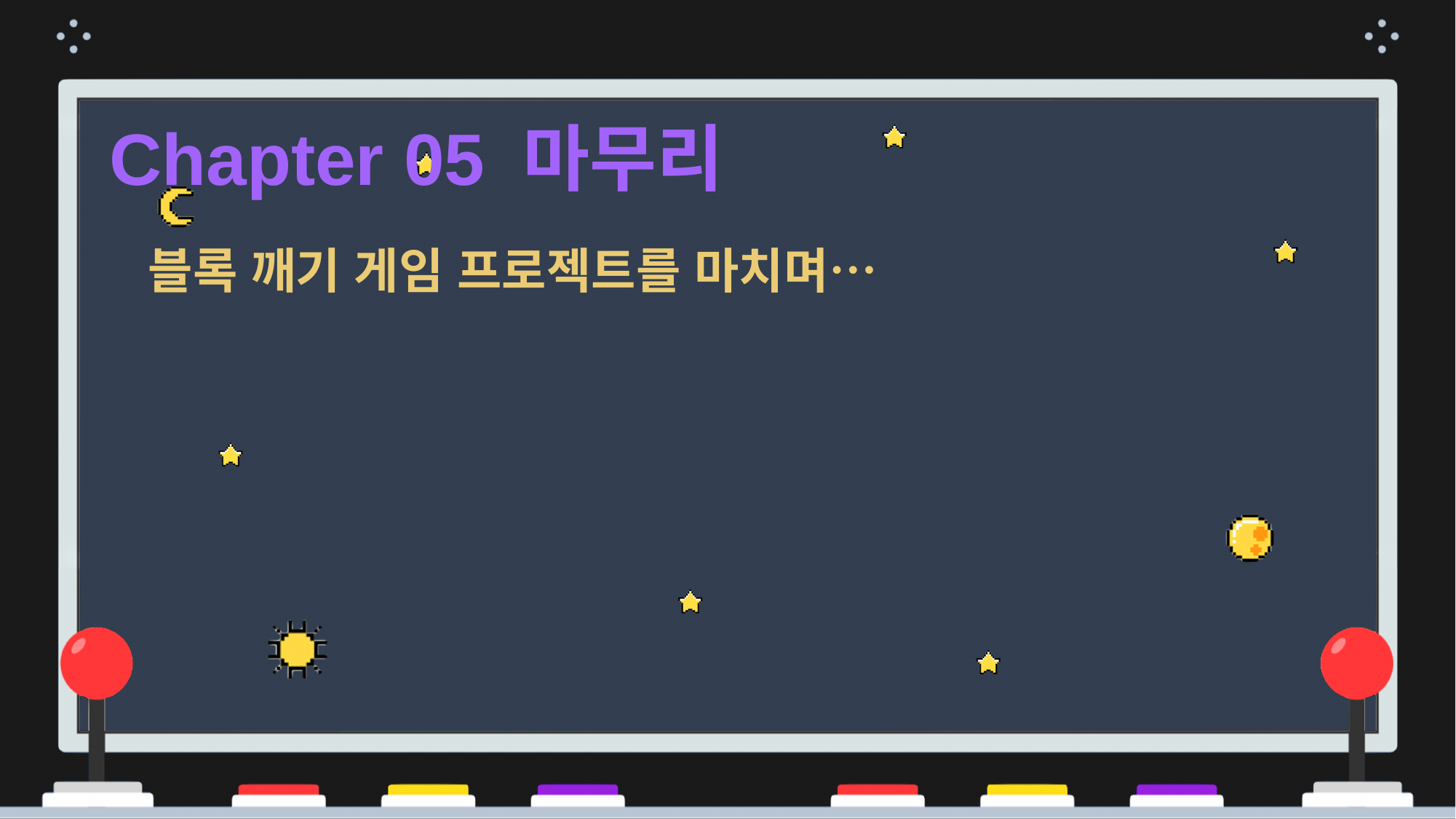

Chapter 05 마무리
블록 깨기 게임 프로젝트를 마치며…
처음에 해당 프로젝트를 시작하게 될 때는 혼자서 기획, 디자인, 개발을 모두 해야 한다는 생각과 대각선 충돌 처리에 대한 방법이 떠오르지 않아 매우 막막했습니다.

하지만 한 달이 넘는 기간동안 끝없이 고민하고 시행착오를 겪으며 하나씩 문제들을 해결해 나갔습니다. 그 결과, 게임에 가까운 비주얼의 프로그램이 만들어졌으며, 원하는 특수효과들까지 구현을 하는데 성공할 수 있었습니다.

해당 프로젝트를 통해서 프로젝트에 대한 자신감도 생기게 되었고, 퀄리티가 높은 프로젝트들도 진행해 보고 싶다는 생각이 들었습니다.